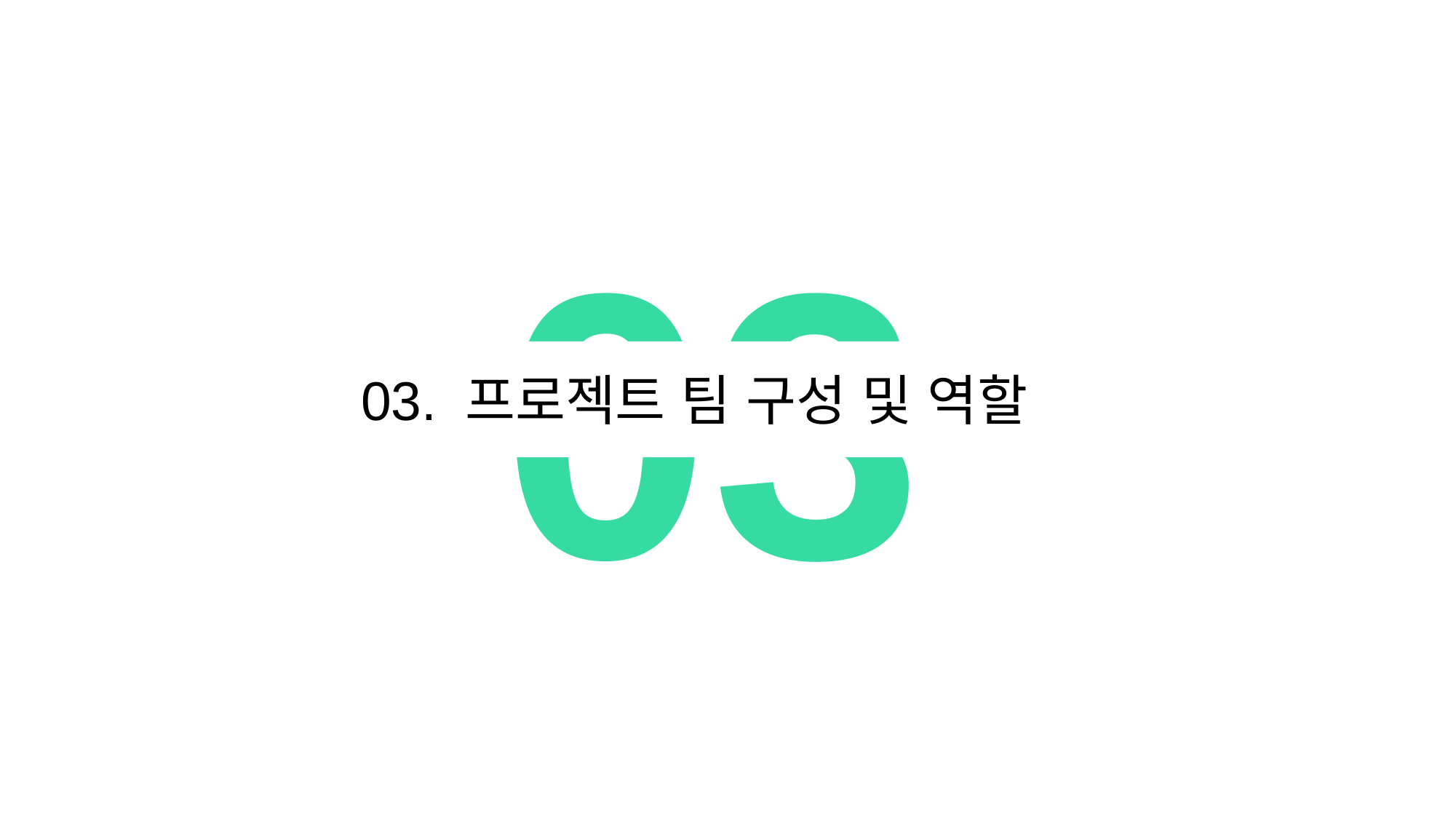

03

03. 프로젝트 팀 구성 및 역할